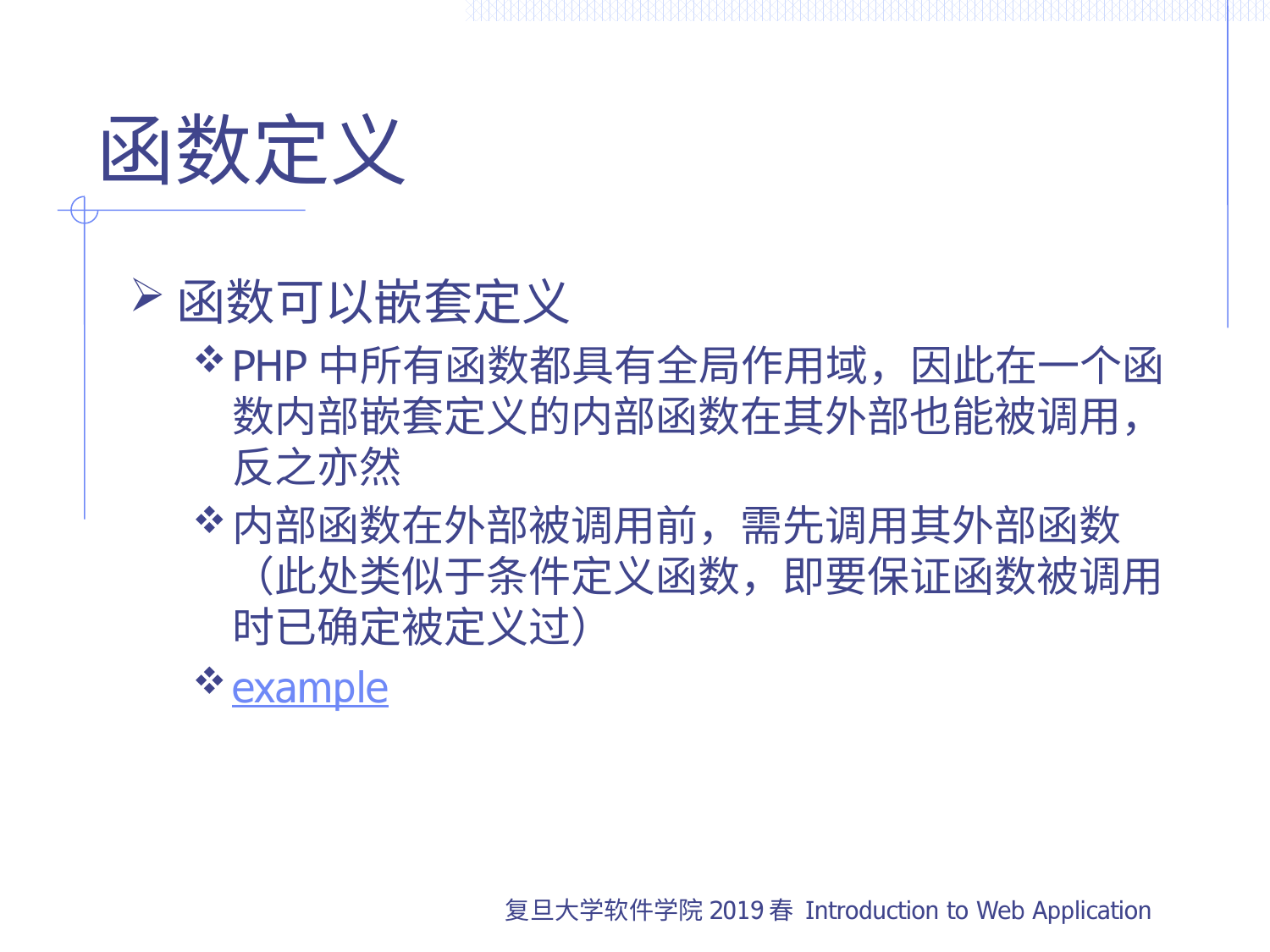

# 函数定义
函数可以嵌套定义
PHP中所有函数都具有全局作用域，因此在一个函数内部嵌套定义的内部函数在其外部也能被调用，反之亦然
内部函数在外部被调用前，需先调用其外部函数（此处类似于条件定义函数，即要保证函数被调用时已确定被定义过）
example